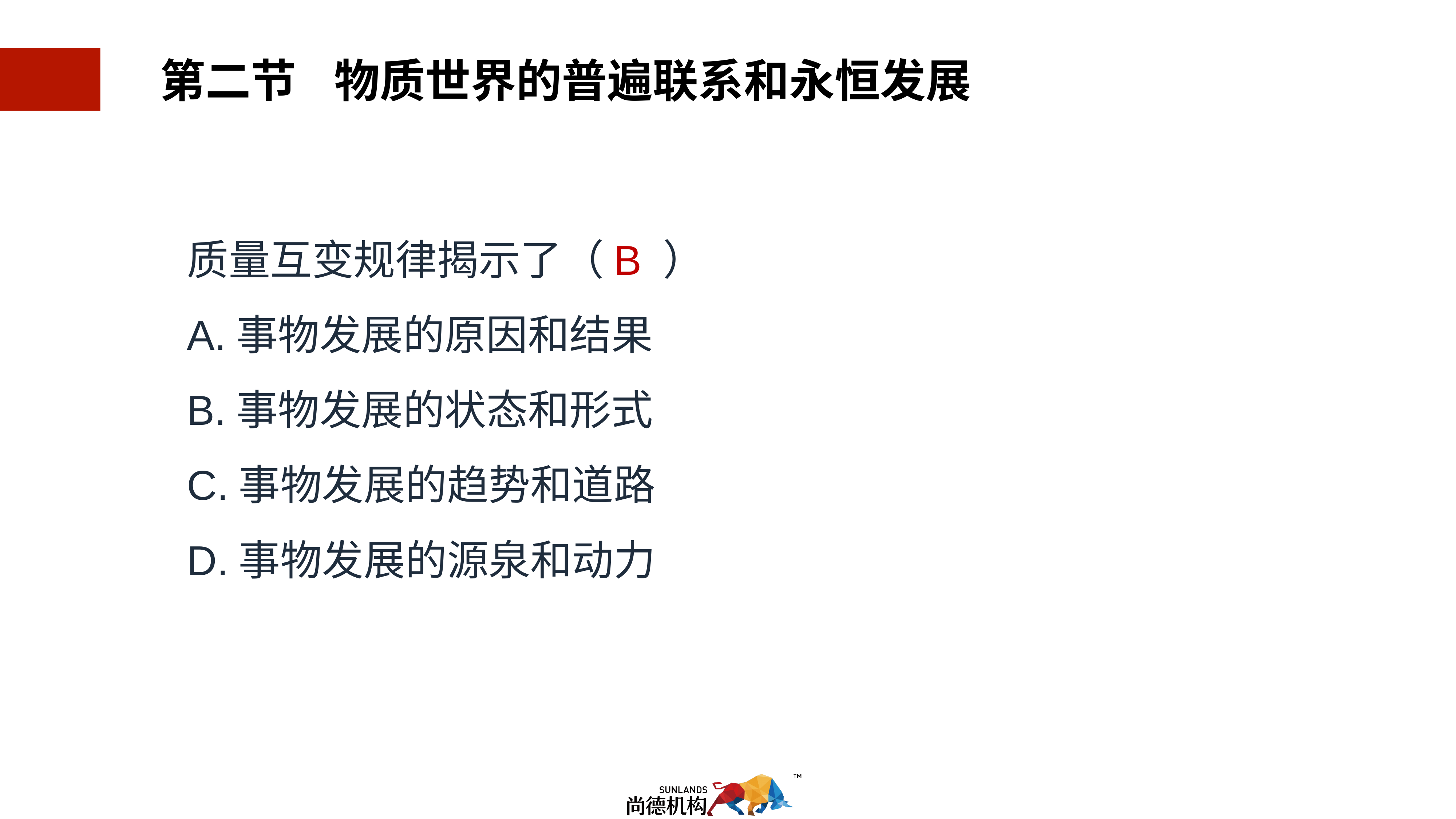

质量互变规律揭示了（B ）
A.事物发展的原因和结果
B.事物发展的状态和形式
C.事物发展的趋势和道路
D.事物发展的源泉和动力